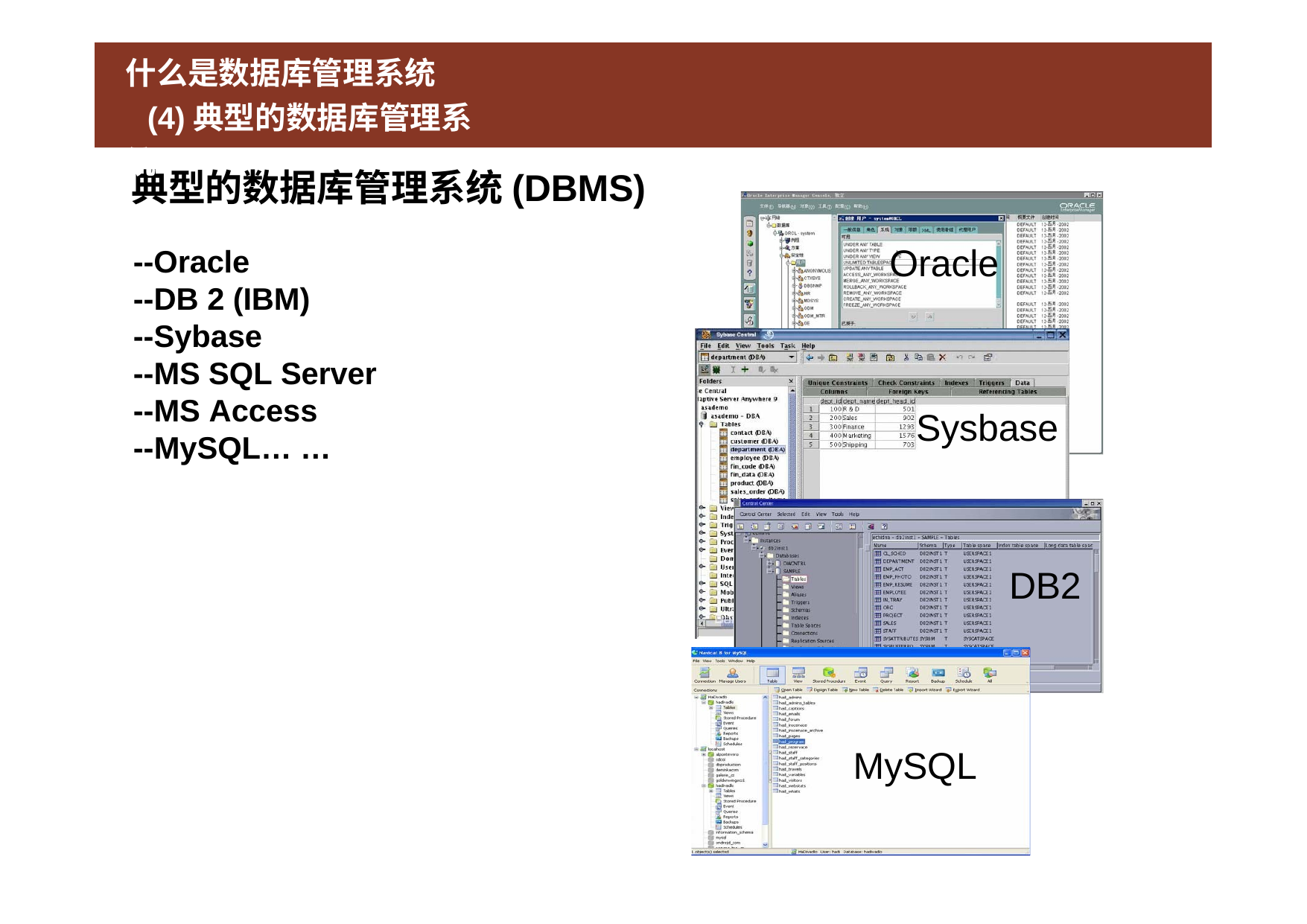

# 什么是数据库管理系统 (4)典型的数据库管理系统
典型的数据库管理系统(DBMS)
--Oracle
--DB 2 (IBM)
--Sybase
--MS SQL Server
--MS Access
--MySQL… …

Oracle

Sysbase

DB2

MySQL